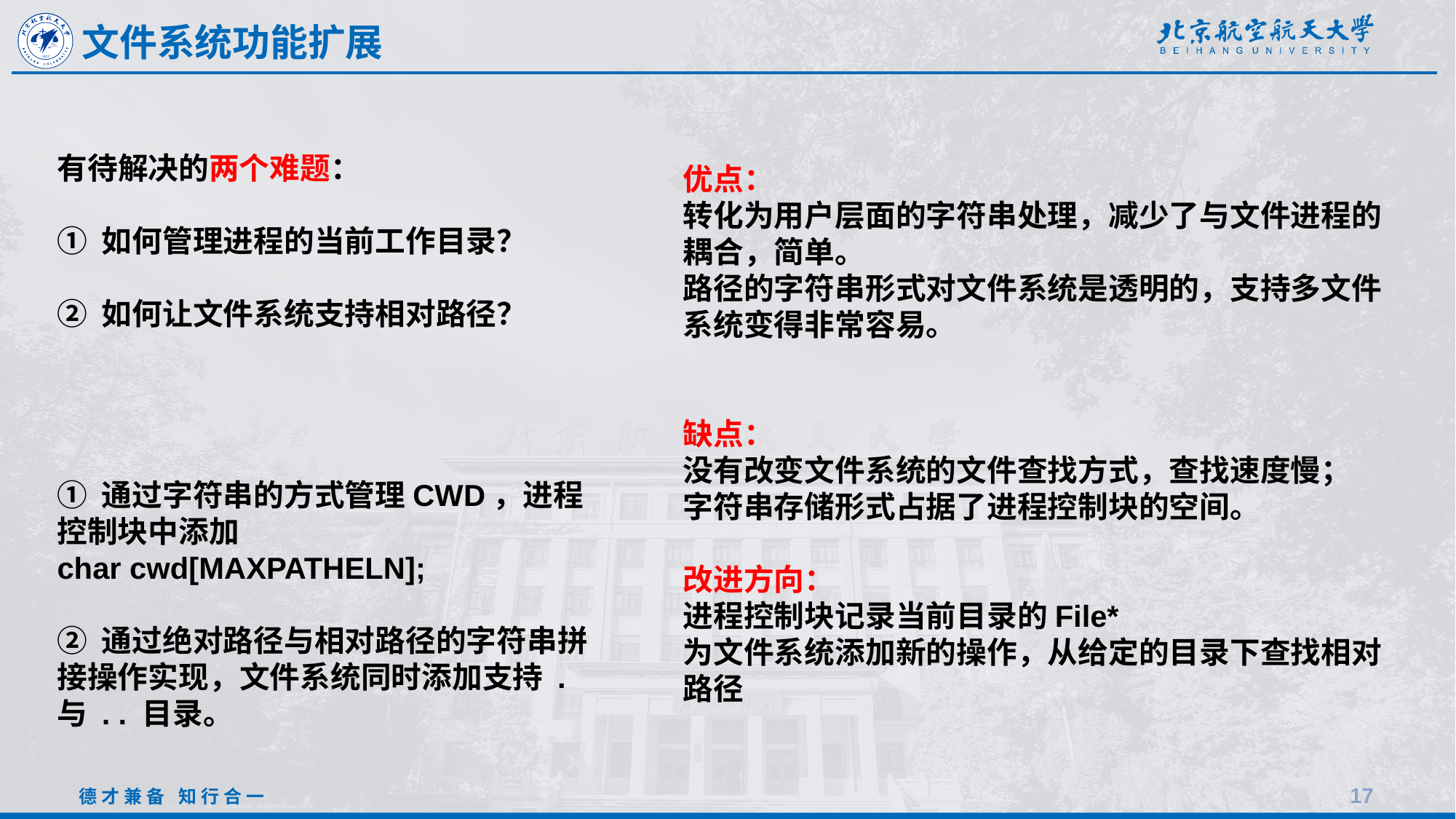

文件系统功能扩展
有待解决的两个难题：

① 如何管理进程的当前工作目录？

② 如何让文件系统支持相对路径？
优点：
转化为用户层面的字符串处理，减少了与文件进程的耦合，简单。
路径的字符串形式对文件系统是透明的，支持多文件系统变得非常容易。

缺点：
没有改变文件系统的文件查找方式，查找速度慢；
字符串存储形式占据了进程控制块的空间。

改进方向：
进程控制块记录当前目录的File*
为文件系统添加新的操作，从给定的目录下查找相对路径
① 通过字符串的方式管理CWD，进程控制块中添加
char cwd[MAXPATHELN];

② 通过绝对路径与相对路径的字符串拼接操作实现，文件系统同时添加支持 . 与 . . 目录。
17